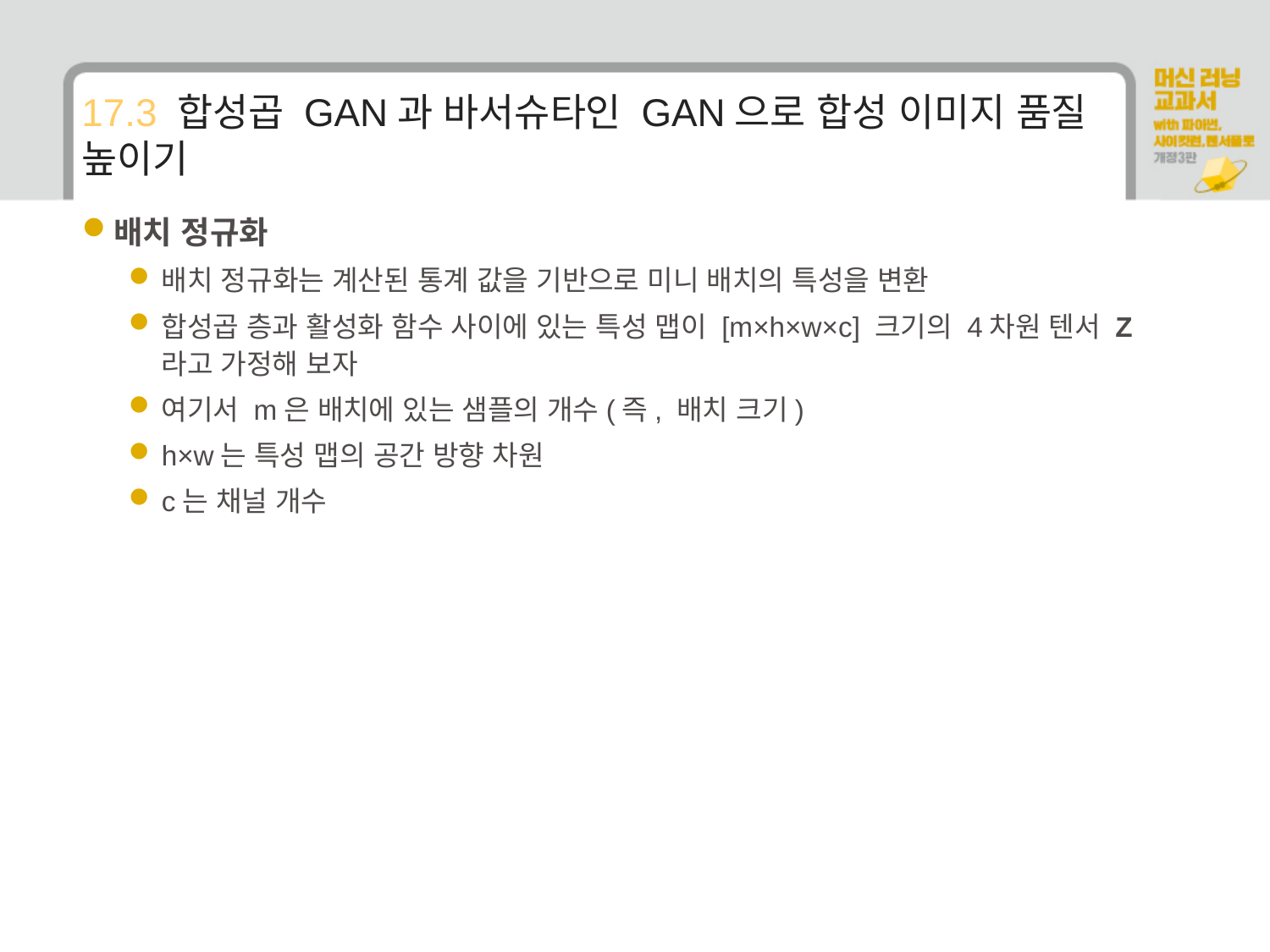

# 17.3 합성곱 GAN과 바서슈타인 GAN으로 합성 이미지 품질 높이기
배치 정규화
배치 정규화는 계산된 통계 값을 기반으로 미니 배치의 특성을 변환
합성곱 층과 활성화 함수 사이에 있는 특성 맵이 [m×h×w×c] 크기의 4차원 텐서 Z라고 가정해 보자
여기서 m은 배치에 있는 샘플의 개수(즉, 배치 크기)
h×w는 특성 맵의 공간 방향 차원
c는 채널 개수